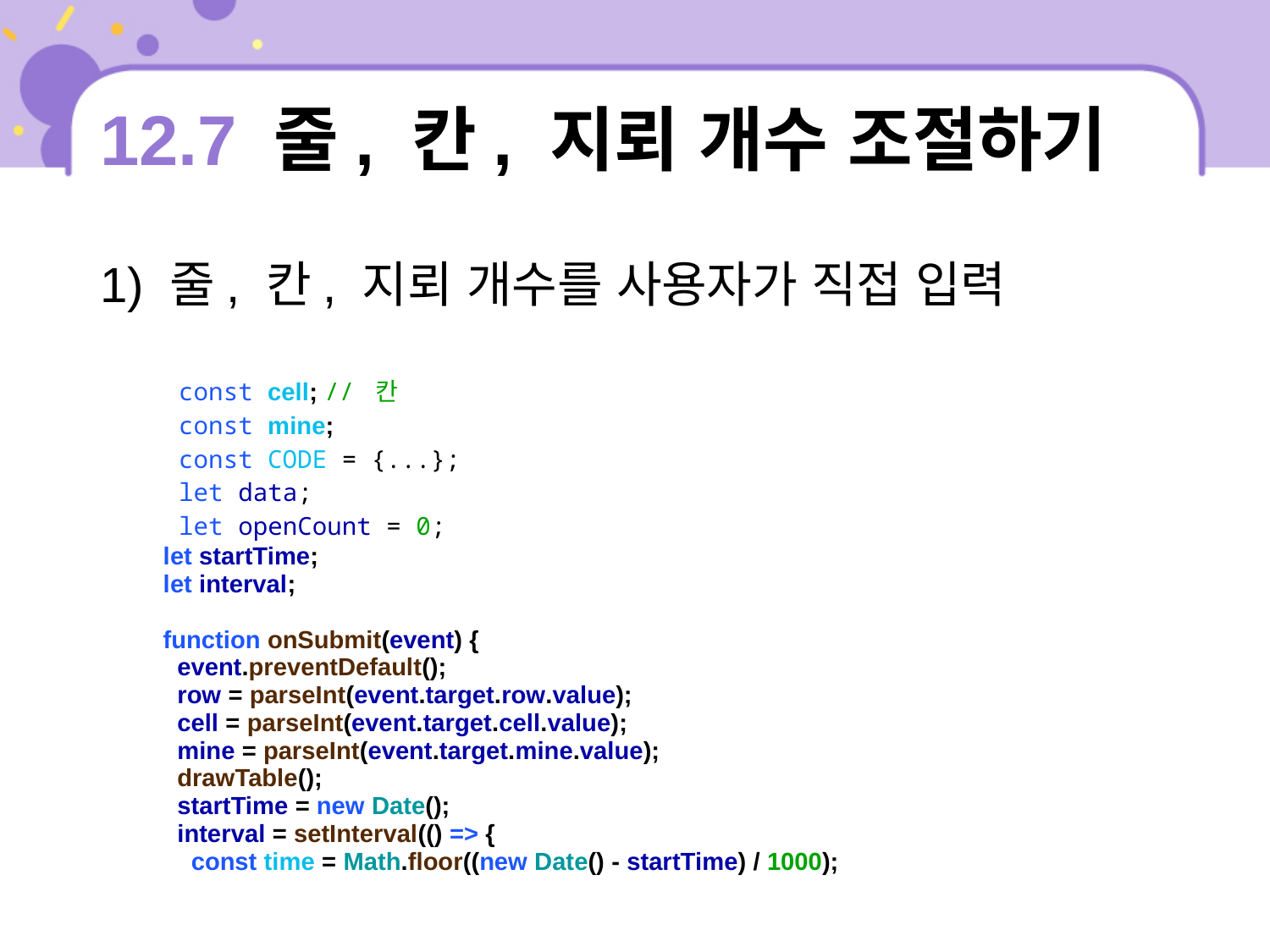

# 12.7 줄, 칸, 지뢰 개수 조절하기
1) 줄, 칸, 지뢰 개수를 사용자가 직접 입력
| const cell; // 칸 const mine; const CODE = {...}; let data; let openCount = 0; let startTime; let interval; function onSubmit(event) { event.preventDefault(); row = parseInt(event.target.row.value); cell = parseInt(event.target.cell.value); mine = parseInt(event.target.mine.value); drawTable(); startTime = new Date(); interval = setInterval(() => { const time = Math.floor((new Date() - startTime) / 1000); |
| --- |